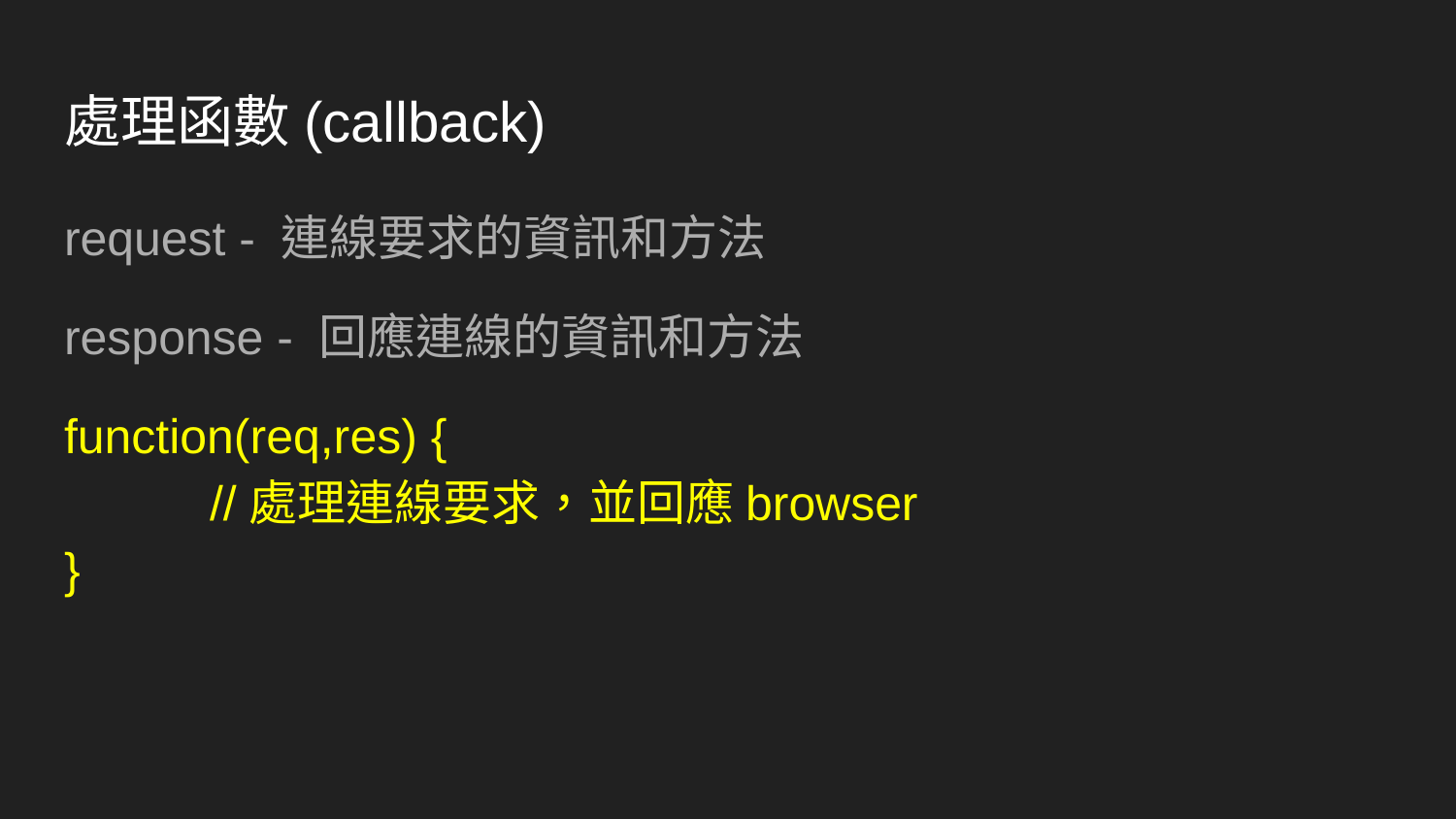

# 處理函數(callback)
request - 連線要求的資訊和方法
response - 回應連線的資訊和方法
function(req,res) {
	//處理連線要求，並回應browser
}